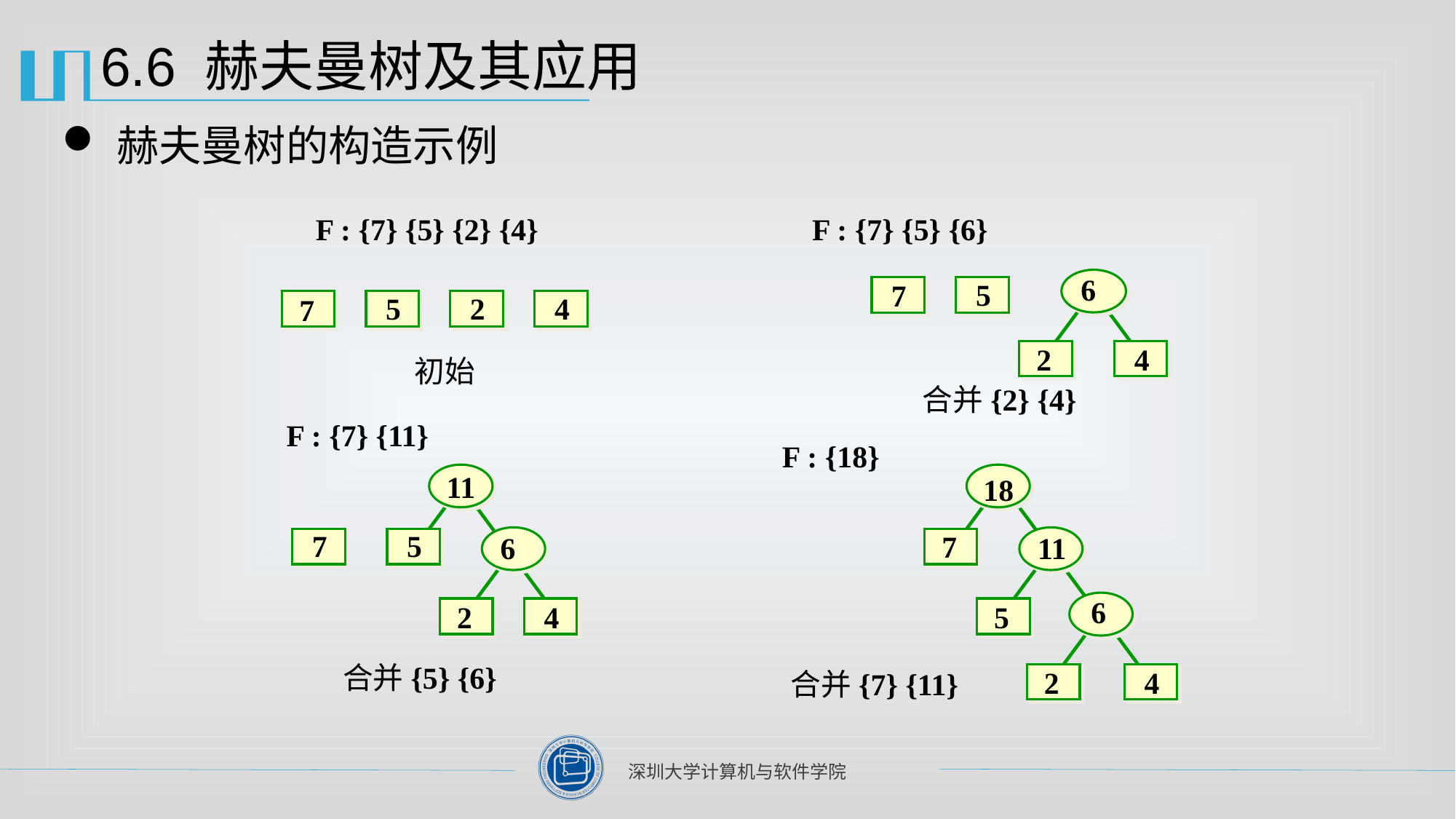

# 6.6 赫夫曼树及其应用
赫夫曼树的构造示例

F : {7} {5} {2} {4}
F : {7} {5} {6}
6

5
7

2
4

5
2
4
7

初始
合并{2} {4}
F : {7} {11}
F : {18}
11

18

7
5
7
6
11

6

2
4
5

合并{5} {6}
2
4
合并{7} {11}

84